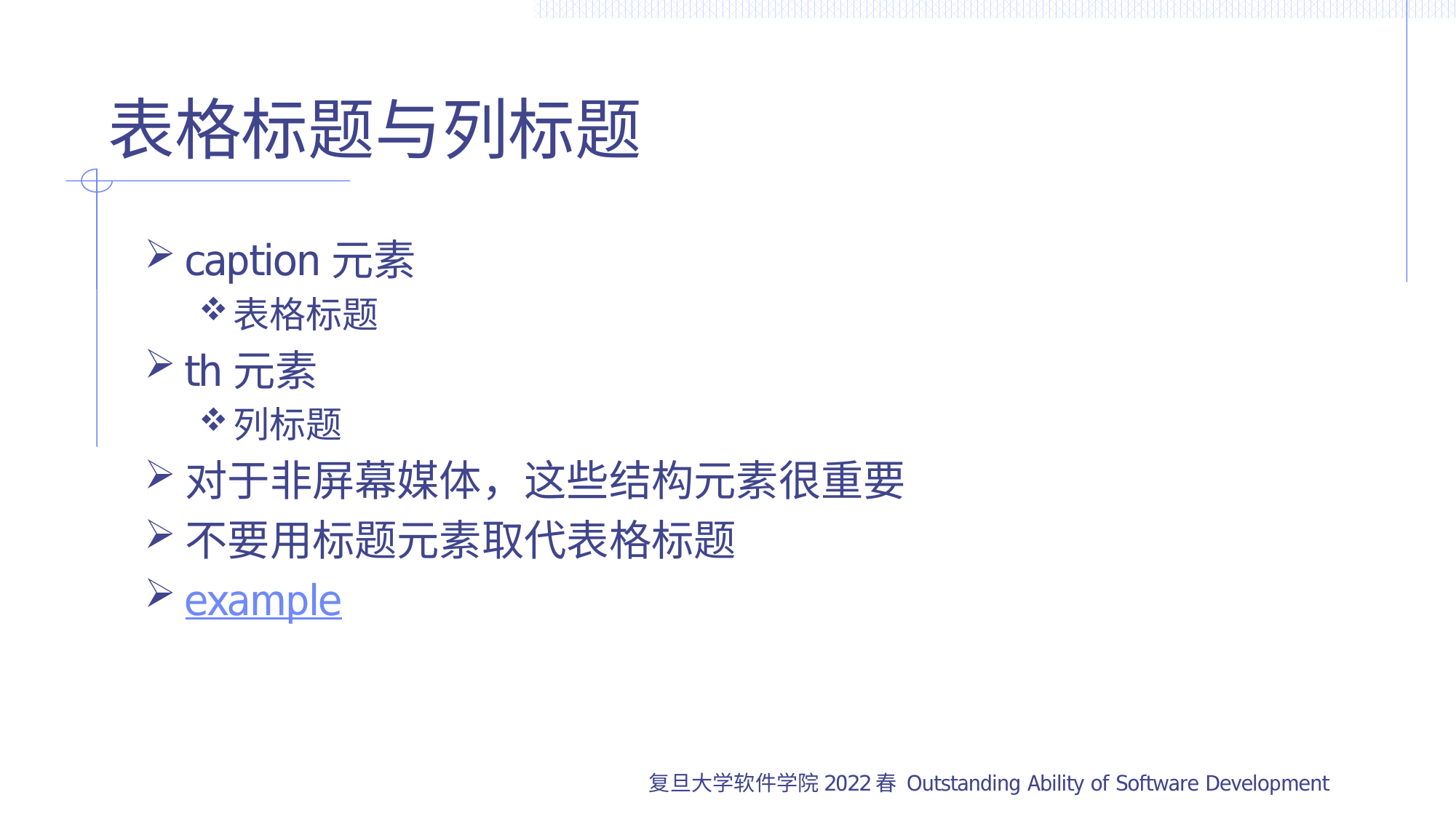

# 表格标题与列标题
caption元素
表格标题
th元素
列标题
对于非屏幕媒体，这些结构元素很重要
不要用标题元素取代表格标题
example